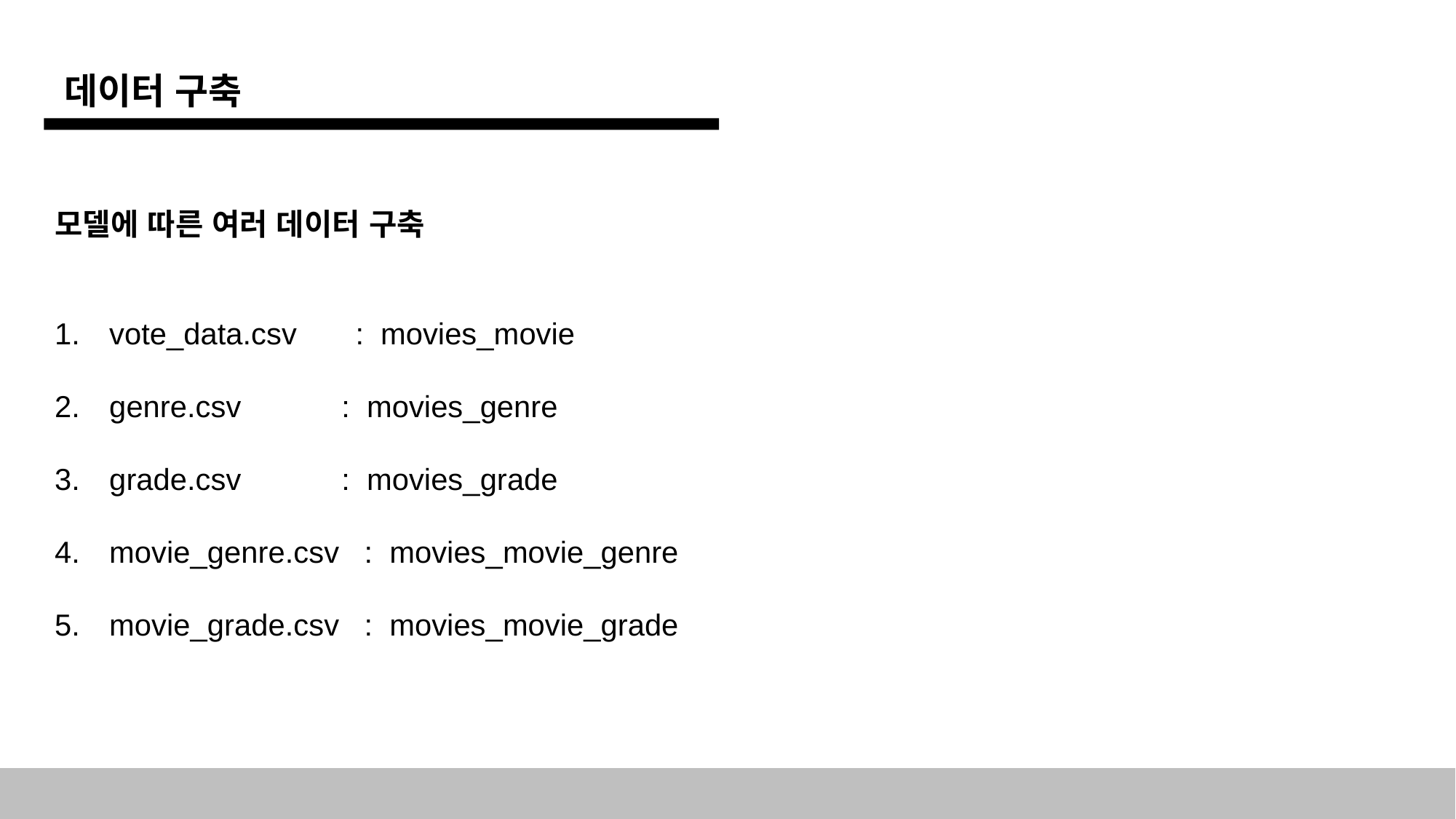

데이터 구축

모델에 따른 여러 데이터 구축

vote_data.csv       :  movies_movie

genre.csv            :  movies_genre

grade.csv            :  movies_grade

movie_genre.csv   :  movies_movie_genre

movie_grade.csv   :  movies_movie_grade